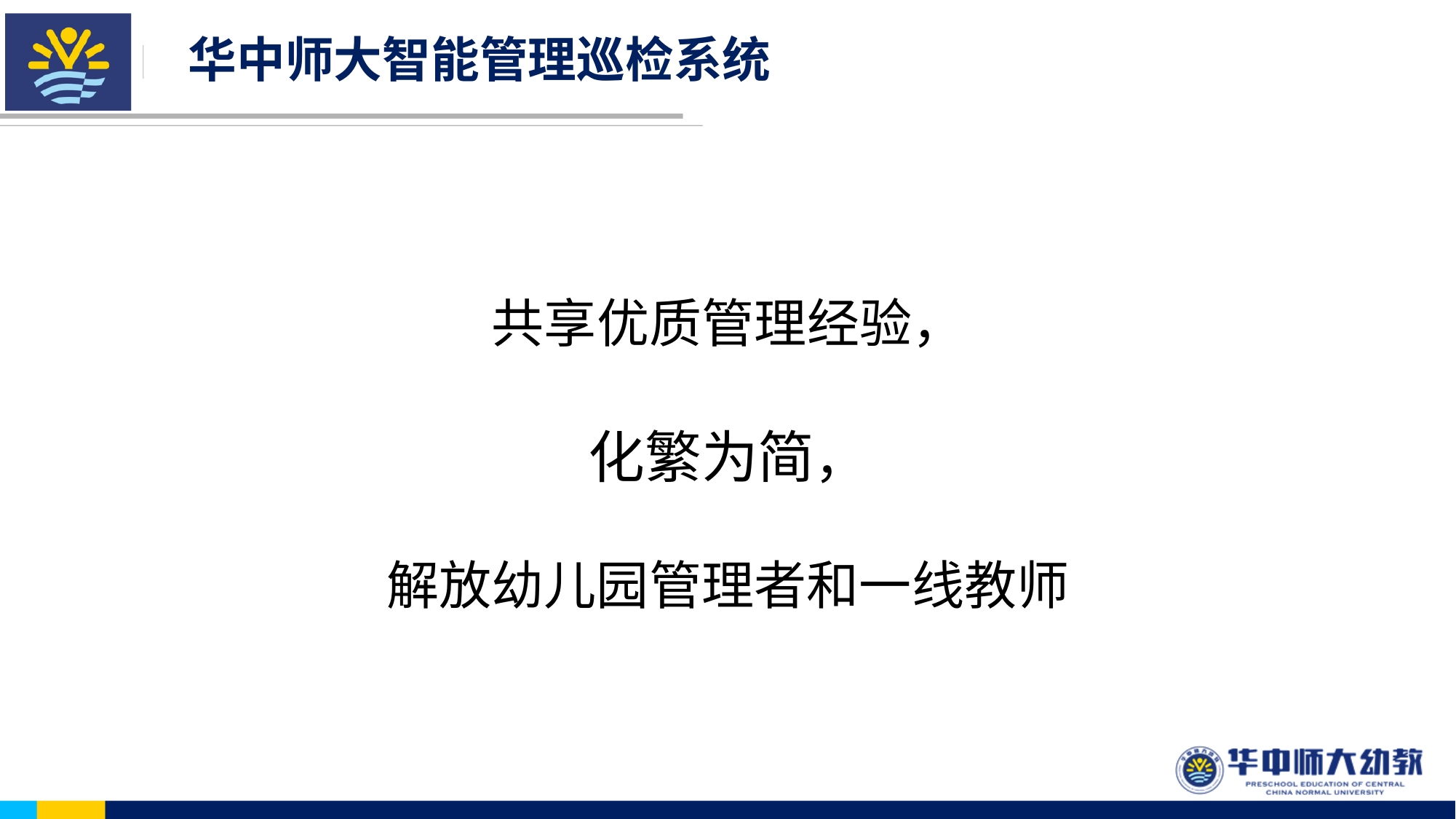

华中师大智能管理巡检系统
共享优质管理经验，
化繁为简，
解放幼儿园管理者和一线教师